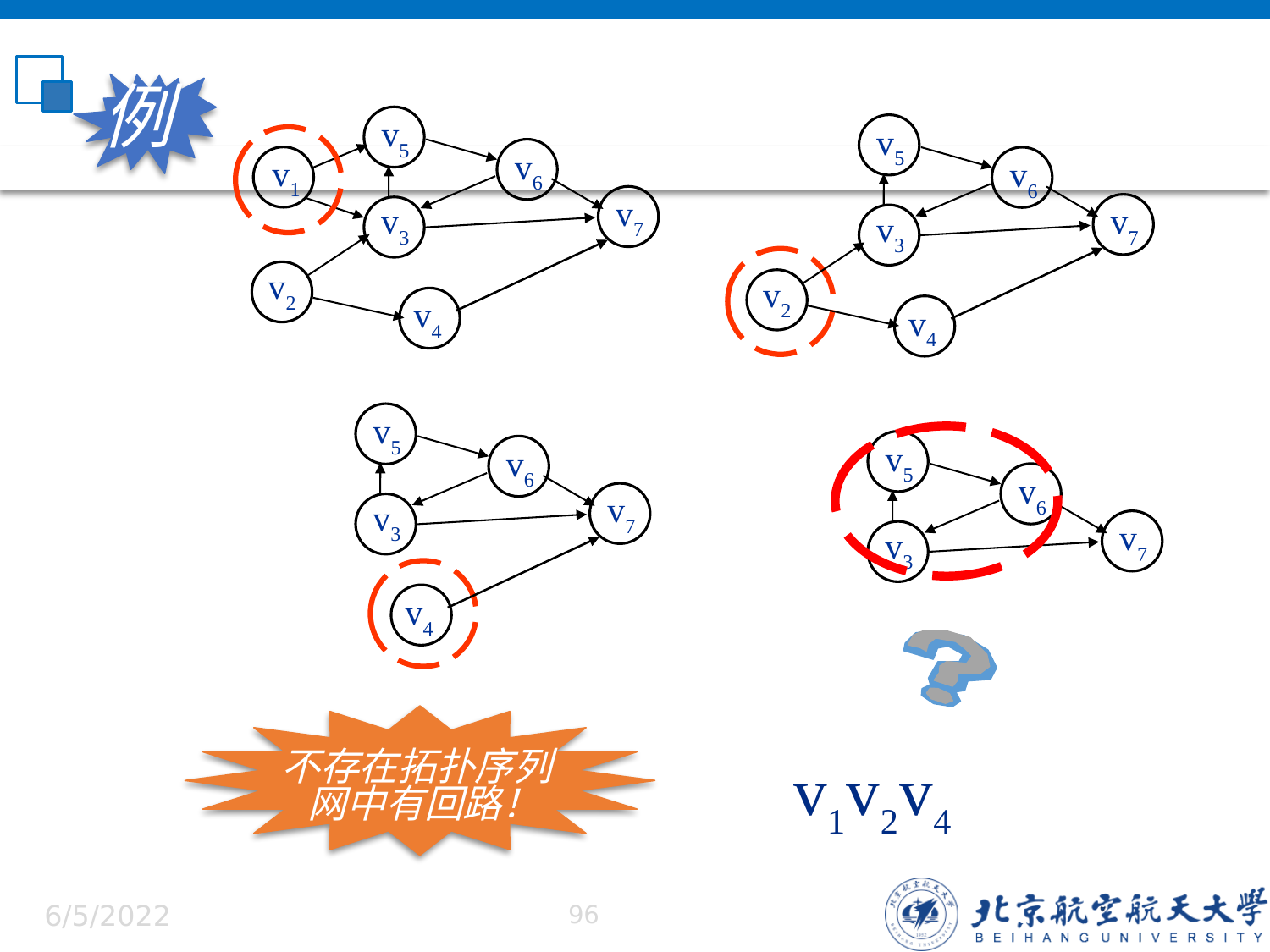

例
v5

v6

v1

v7

v3

v2

v4

v5

v6

v7

v3

v2

v4

v5

v6

v7

v3

v4

v5

v6

v7

v3

不存在拓扑序列
  网中有回路！
v1
v2
v4
6/5/2022
96